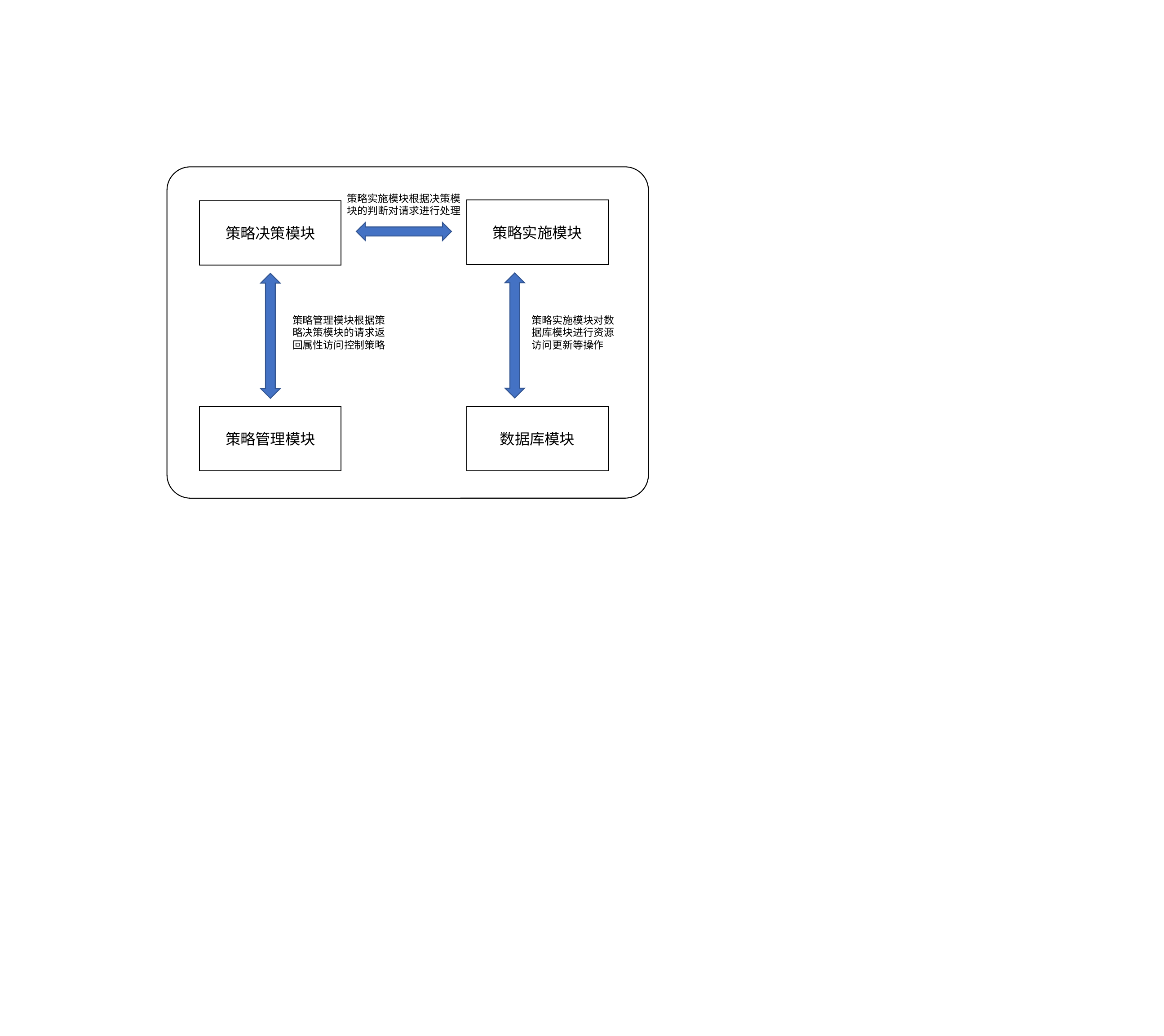

策略实施模块根据决策模
块的判断对请求进行处理
策略实施模块
策略决策模块

策略管理模块根据策
略决策模块的请求返
回属性访问控制策略
策略实施模块对数
据库模块进行资源
访问更新等操作
策略管理模块
数据库模块